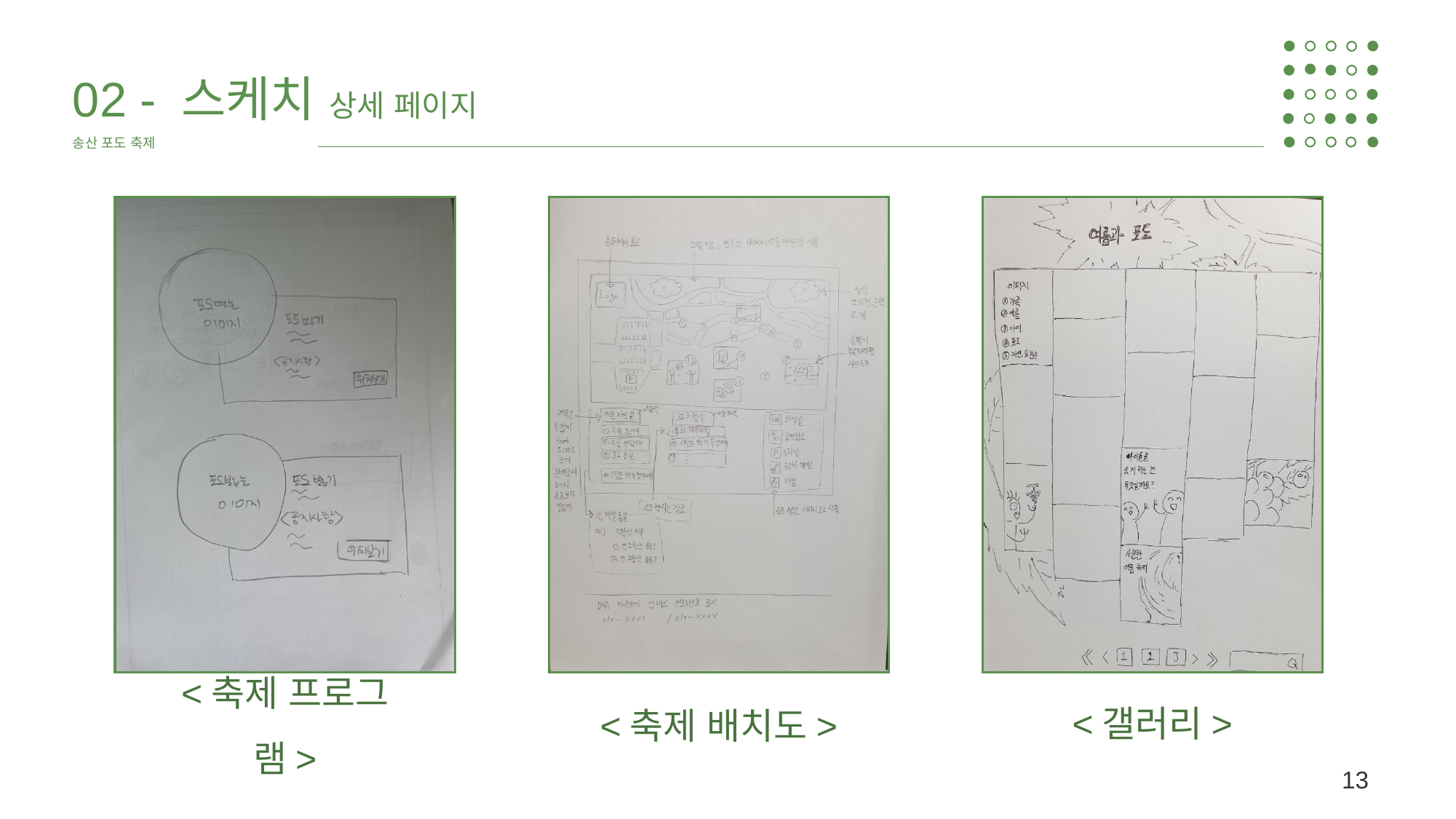

02 - 스케치 상세 페이지
송산 포도 축제

<갤러리>
<축제 프로그램>
<축제 배치도>
13